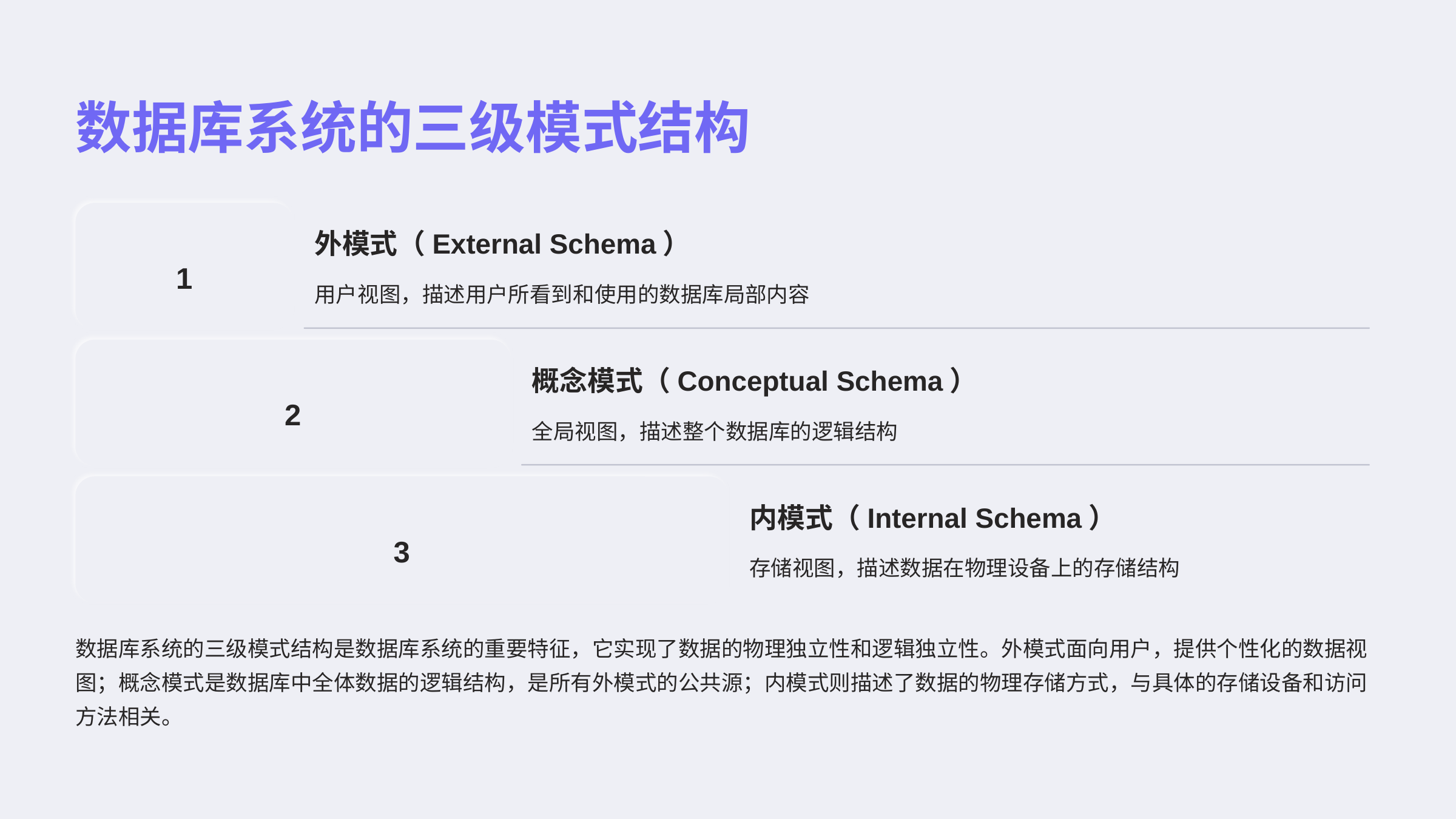

数据库系统的三级模式结构

外模式（External Schema）
1
用户视图，描述用户所看到和使用的数据库局部内容

概念模式（Conceptual Schema）
2
全局视图，描述整个数据库的逻辑结构

内模式（Internal Schema）
3
存储视图，描述数据在物理设备上的存储结构
数据库系统的三级模式结构是数据库系统的重要特征，它实现了数据的物理独立性和逻辑独立性。外模式面向用户，提供个性化的数据视图；概念模式是数据库中全体数据的逻辑结构，是所有外模式的公共源；内模式则描述了数据的物理存储方式，与具体的存储设备和访问方法相关。